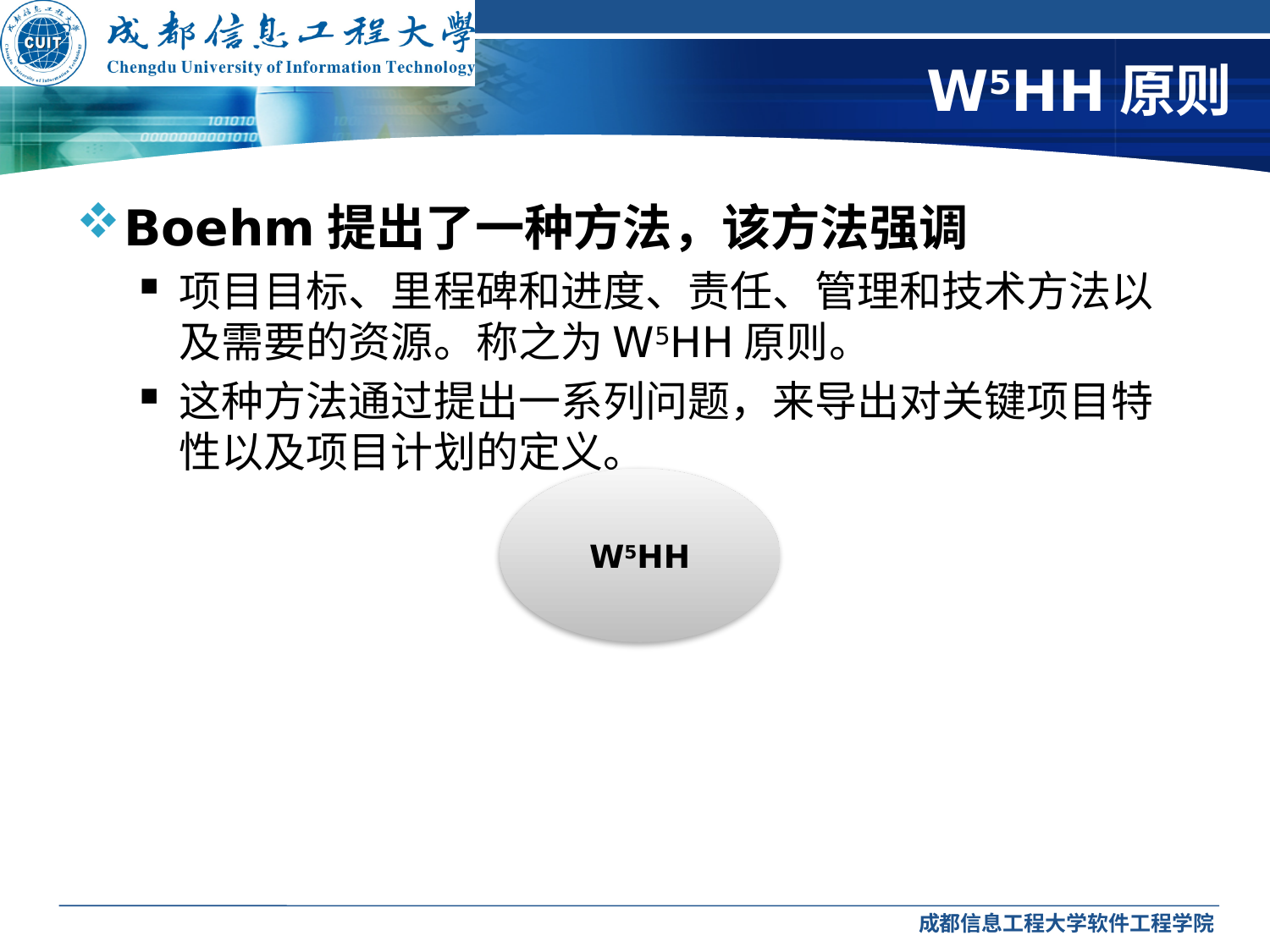

# W5HH原则
Boehm提出了一种方法，该方法强调
项目目标、里程碑和进度、责任、管理和技术方法以及需要的资源。称之为W5HH原则。
这种方法通过提出一系列问题，来导出对关键项目特性以及项目计划的定义。

W5HH
成都信息工程大学软件工程学院